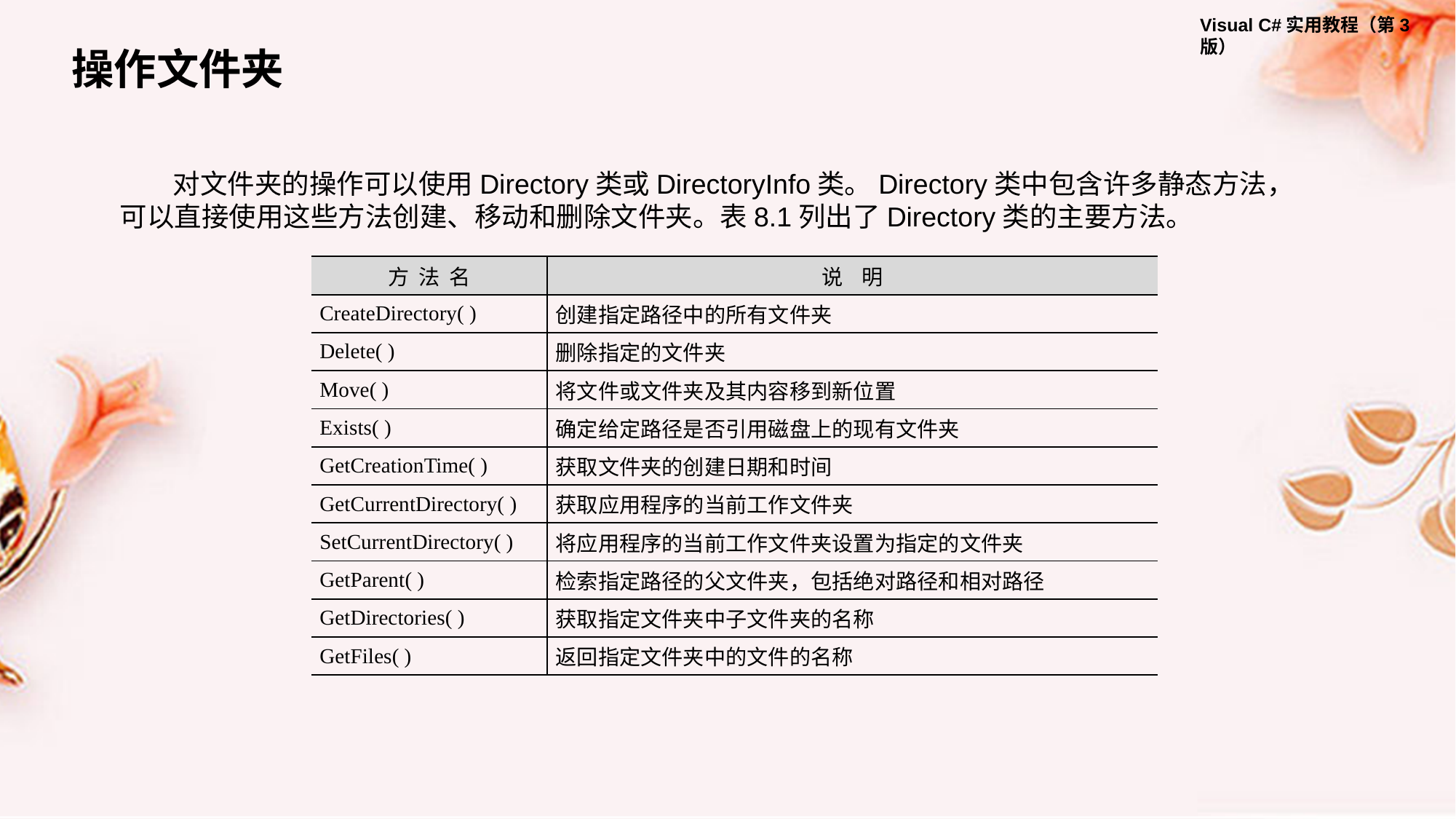

操作文件夹
对文件夹的操作可以使用Directory类或DirectoryInfo类。Directory类中包含许多静态方法，可以直接使用这些方法创建、移动和删除文件夹。表8.1列出了Directory类的主要方法。
| 方 法 名 | 说 明 |
| --- | --- |
| CreateDirectory( ) | 创建指定路径中的所有文件夹 |
| Delete( ) | 删除指定的文件夹 |
| Move( ) | 将文件或文件夹及其内容移到新位置 |
| Exists( ) | 确定给定路径是否引用磁盘上的现有文件夹 |
| GetCreationTime( ) | 获取文件夹的创建日期和时间 |
| GetCurrentDirectory( ) | 获取应用程序的当前工作文件夹 |
| SetCurrentDirectory( ) | 将应用程序的当前工作文件夹设置为指定的文件夹 |
| GetParent( ) | 检索指定路径的父文件夹，包括绝对路径和相对路径 |
| GetDirectories( ) | 获取指定文件夹中子文件夹的名称 |
| GetFiles( ) | 返回指定文件夹中的文件的名称 |